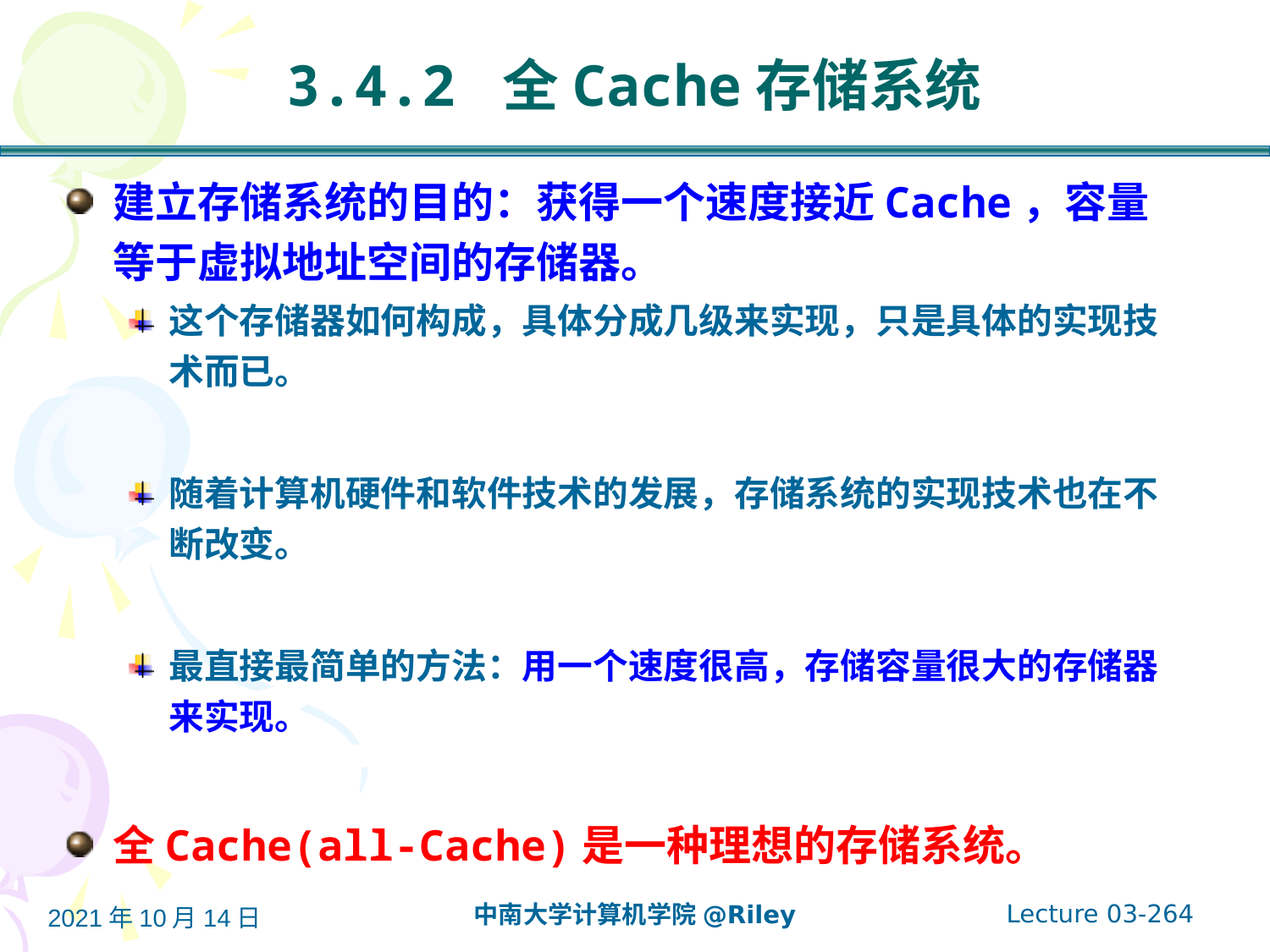

# 3.4.2 全Cache存储系统
建立存储系统的目的：获得一个速度接近Cache，容量等于虚拟地址空间的存储器。
这个存储器如何构成，具体分成几级来实现，只是具体的实现技术而已。

随着计算机硬件和软件技术的发展，存储系统的实现技术也在不断改变。

最直接最简单的方法：用一个速度很高，存储容量很大的存储器来实现。

全Cache(all-Cache)是一种理想的存储系统。
Lecture 03-264
中南大学计算机学院@Riley
2021年10月14日